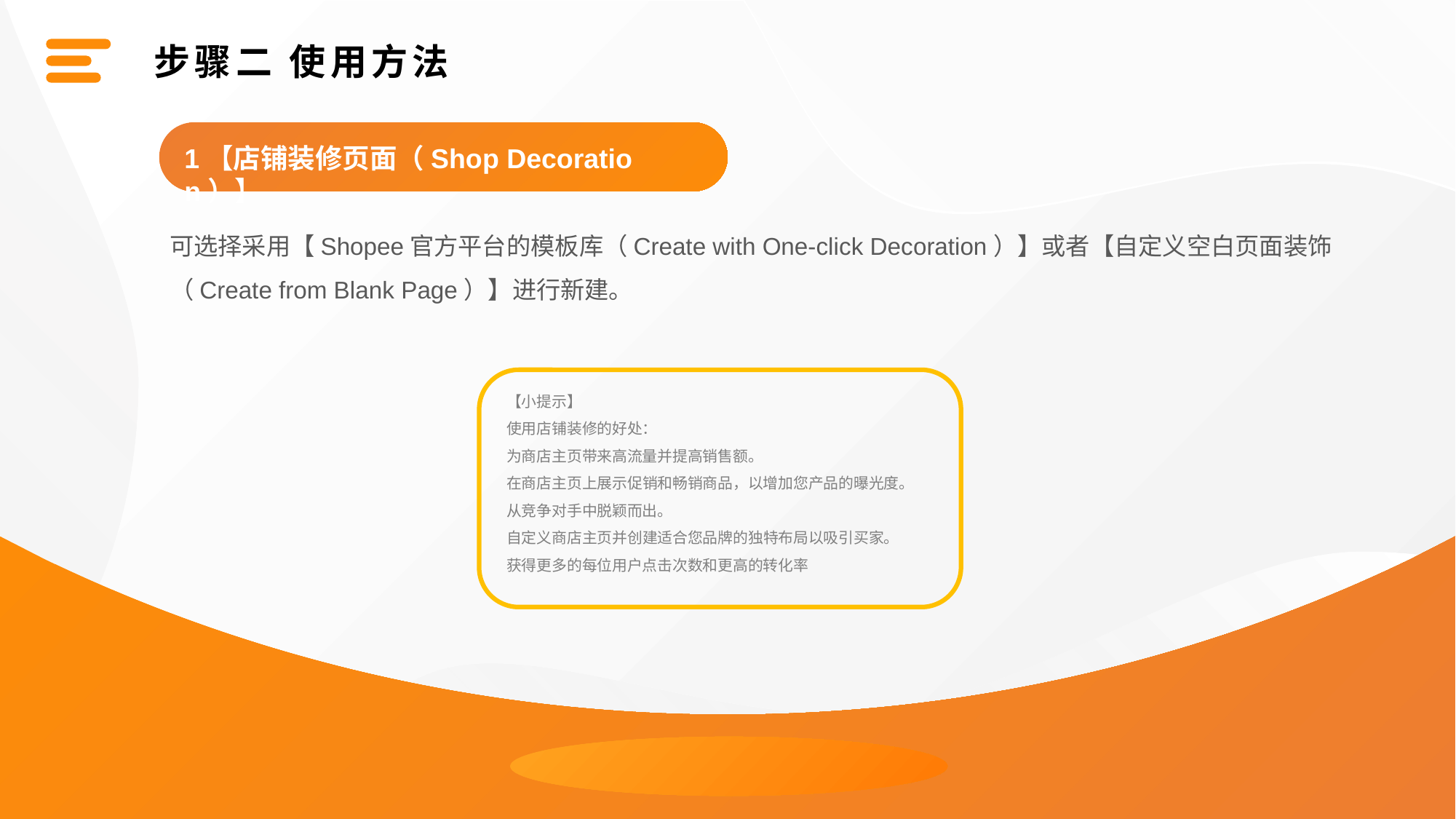

步骤二 使用方法

1【店铺装修页面（Shop Decoration）】
可选择采用【Shopee官方平台的模板库（Create with One-click Decoration）】或者【自定义空白页面装饰（Create from Blank Page）】进行新建。

【小提示】
使用店铺装修的好处：
为商店主页带来高流量并提高销售额。
在商店主页上展示促销和畅销商品，以增加您产品的曝光度。
从竞争对手中脱颖而出。
自定义商店主页并创建适合您品牌的独特布局以吸引买家。
获得更多的每位用户点击次数和更高的转化率